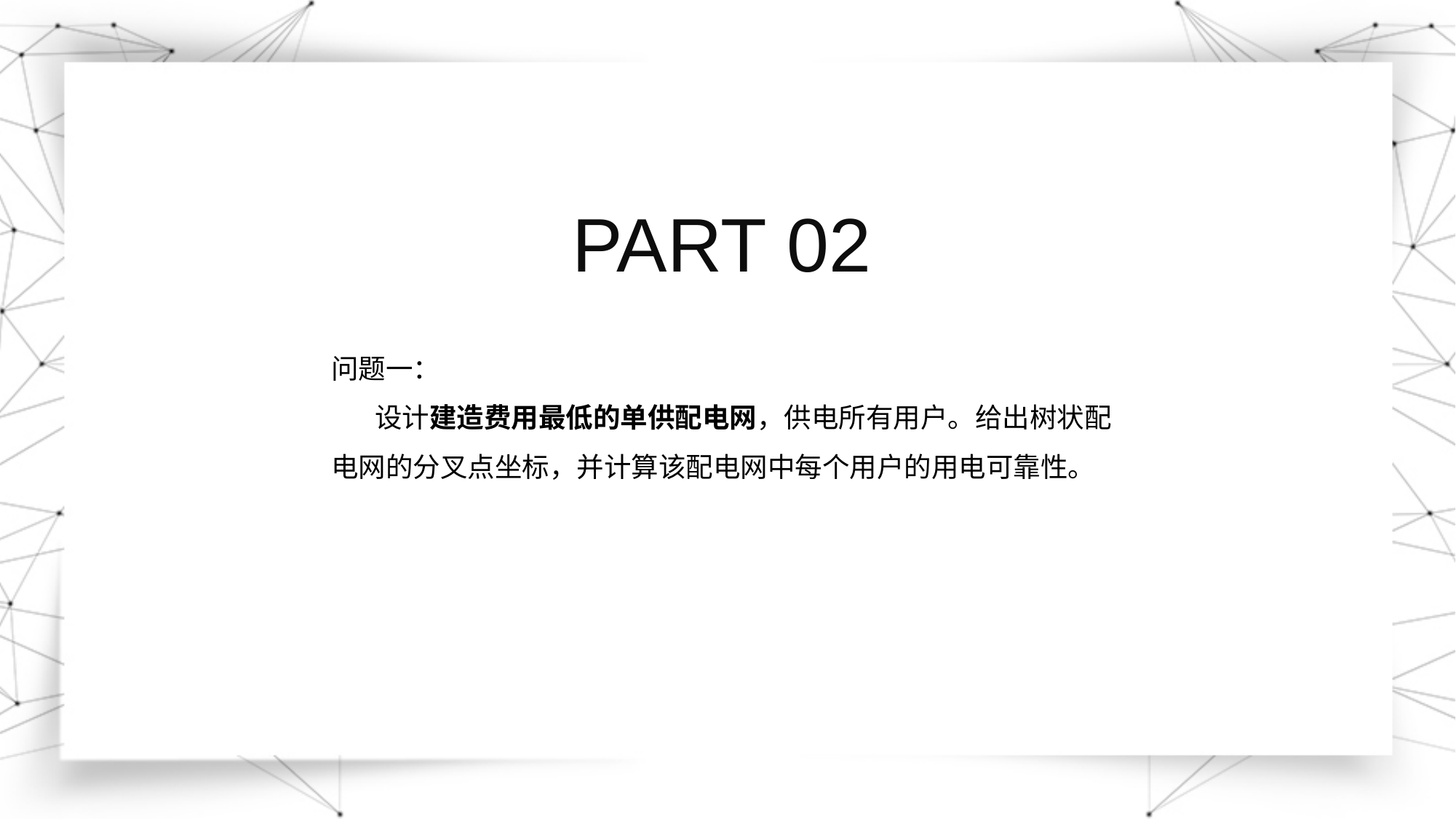

PART 02
问题一：
      设计建造费用最低的单供配电网，供电所有用户。给出树状配电网的分叉点坐标，并计算该配电网中每个用户的用电可靠性。